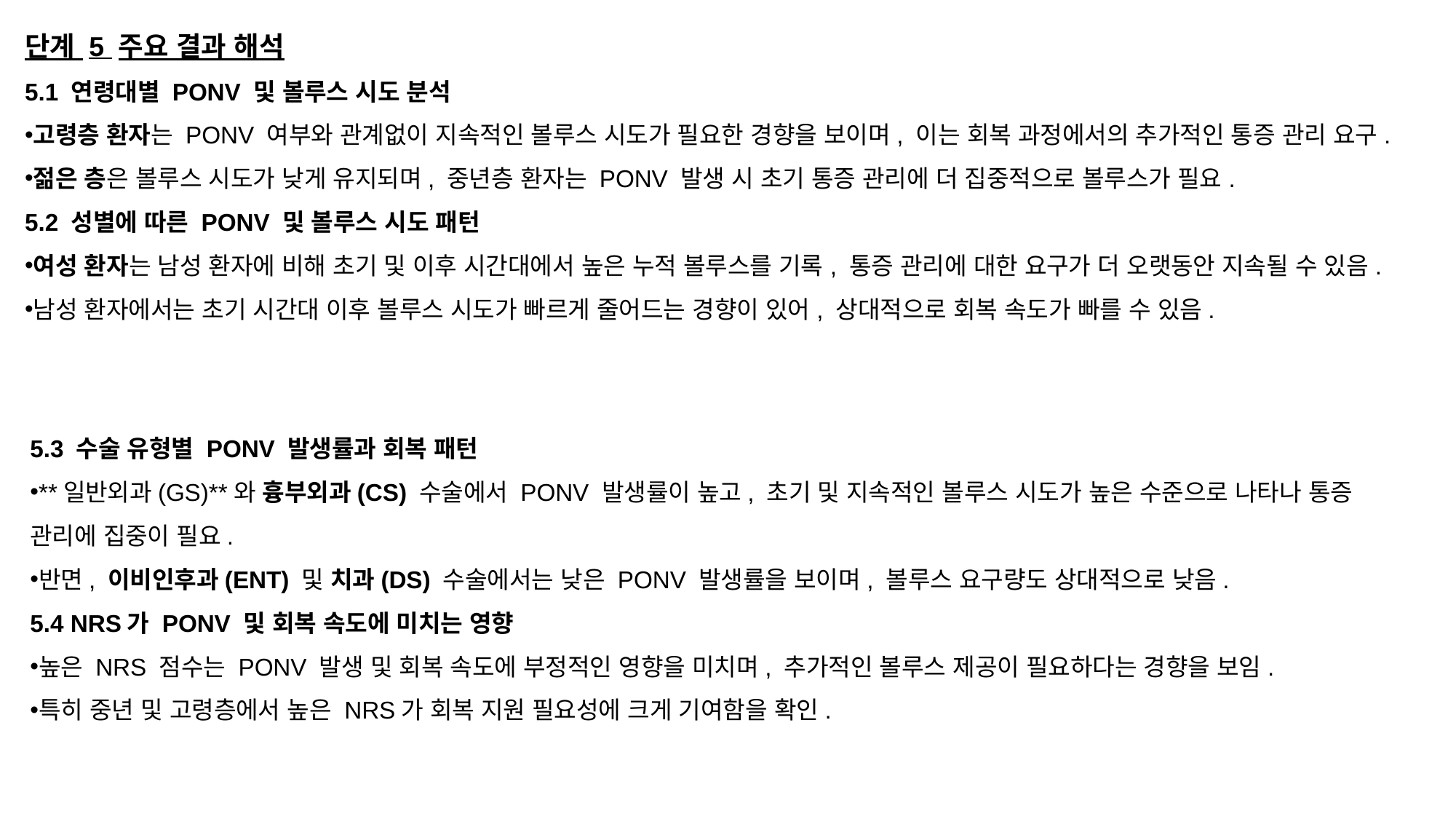

단계 5 주요 결과 해석
5.1 연령대별 PONV 및 볼루스 시도 분석
고령층 환자는 PONV 여부와 관계없이 지속적인 볼루스 시도가 필요한 경향을 보이며, 이는 회복 과정에서의 추가적인 통증 관리 요구.
젊은 층은 볼루스 시도가 낮게 유지되며, 중년층 환자는 PONV 발생 시 초기 통증 관리에 더 집중적으로 볼루스가 필요.
5.2 성별에 따른 PONV 및 볼루스 시도 패턴
여성 환자는 남성 환자에 비해 초기 및 이후 시간대에서 높은 누적 볼루스를 기록, 통증 관리에 대한 요구가 더 오랫동안 지속될 수 있음.
남성 환자에서는 초기 시간대 이후 볼루스 시도가 빠르게 줄어드는 경향이 있어, 상대적으로 회복 속도가 빠를 수 있음.
5.3 수술 유형별 PONV 발생률과 회복 패턴
**일반외과(GS)**와 흉부외과(CS) 수술에서 PONV 발생률이 높고, 초기 및 지속적인 볼루스 시도가 높은 수준으로 나타나 통증 관리에 집중이 필요.
반면, 이비인후과(ENT) 및 치과(DS) 수술에서는 낮은 PONV 발생률을 보이며, 볼루스 요구량도 상대적으로 낮음.
5.4 NRS가 PONV 및 회복 속도에 미치는 영향
높은 NRS 점수는 PONV 발생 및 회복 속도에 부정적인 영향을 미치며, 추가적인 볼루스 제공이 필요하다는 경향을 보임.
특히 중년 및 고령층에서 높은 NRS가 회복 지원 필요성에 크게 기여함을 확인.